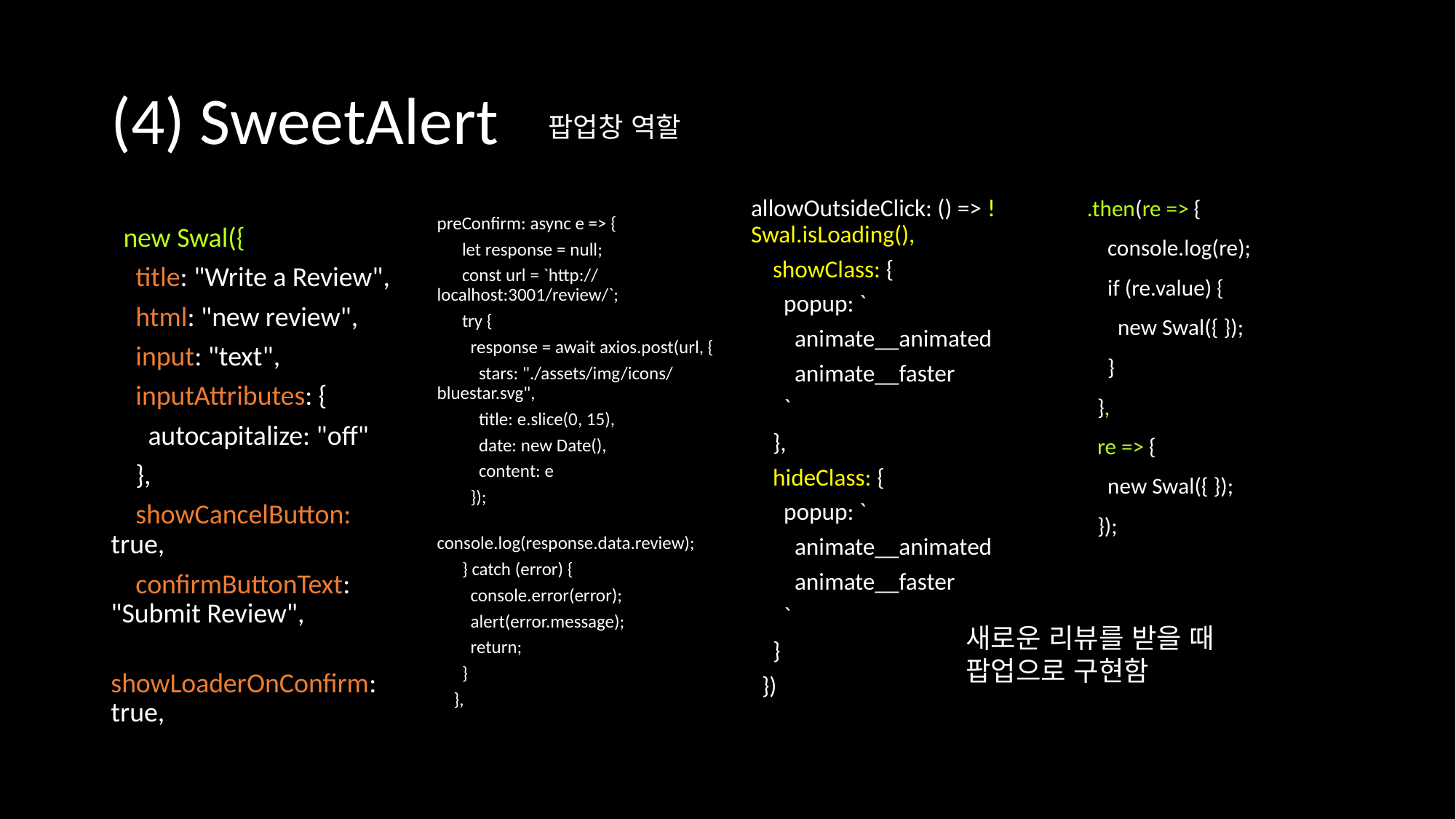

# (4) SweetAlert
팝업창 역할
allowOutsideClick: () => !Swal.isLoading(),
    showClass: {
      popup: `
        animate__animated
        animate__faster
      `
    },
    hideClass: {
      popup: `
        animate__animated
        animate__faster
      `
    }
  })
.then(re => {
    console.log(re);
    if (re.value) {
      new Swal({ });
    }
  },
  re => {
    new Swal({ });
  });
preConfirm: async e => {
      let response = null;
      const url = `http://localhost:3001/review/`;
      try {
        response = await axios.post(url, {
          stars: "./assets/img/icons/bluestar.svg",
          title: e.slice(0, 15),
          date: new Date(),
          content: e
        });
        console.log(response.data.review);
      } catch (error) {
        console.error(error);
        alert(error.message);
        return;
      }
    },
  new Swal({
    title: "Write a Review",
    html: "new review",
    input: "text",
    inputAttributes: {
      autocapitalize: "off"
    },
    showCancelButton: true,
    confirmButtonText: "Submit Review",
    showLoaderOnConfirm: true,
새로운 리뷰를 받을 때 팝업으로 구현함